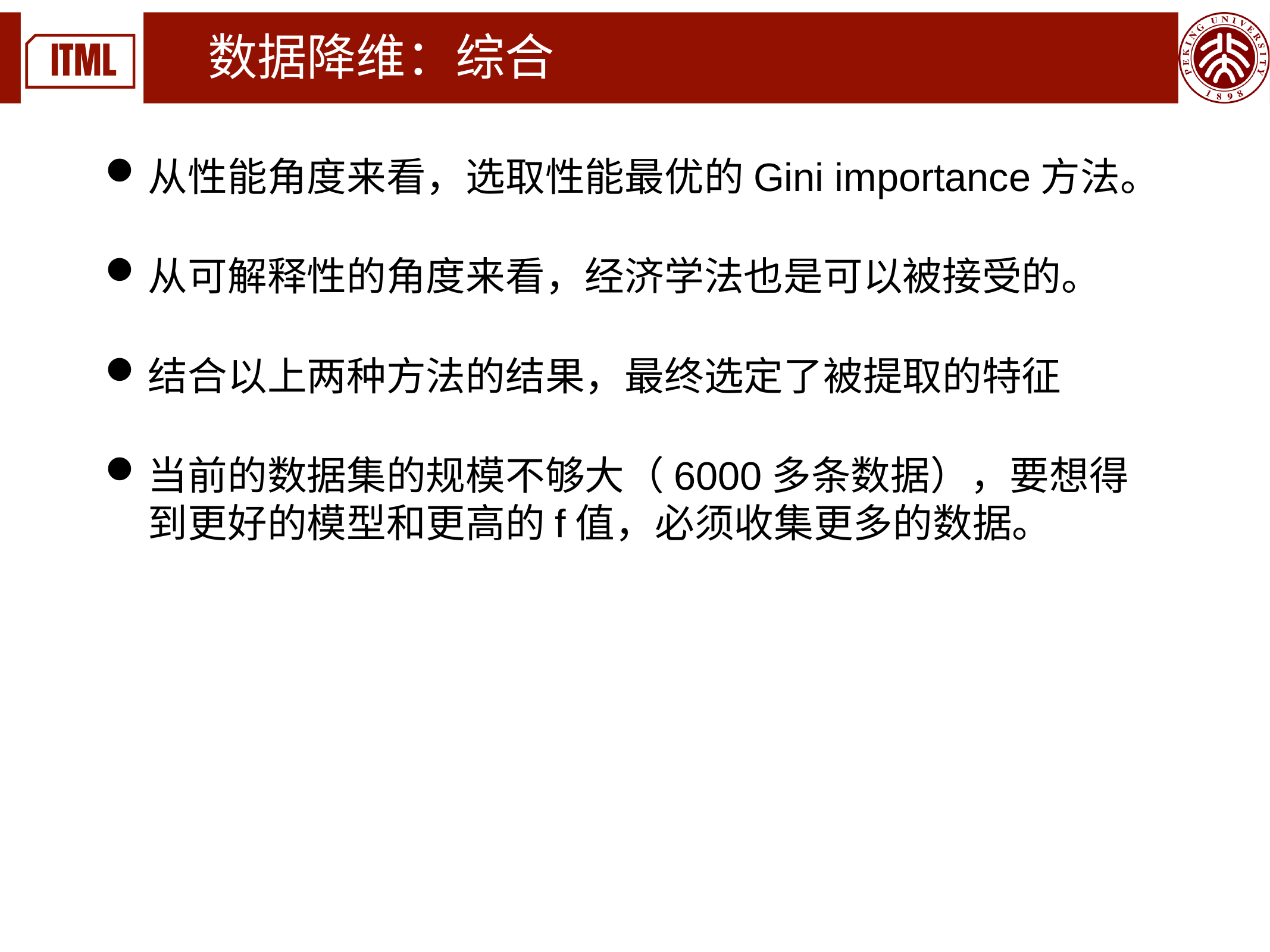

# 数据降维：综合
从性能角度来看，选取性能最优的Gini importance方法。
从可解释性的角度来看，经济学法也是可以被接受的。
结合以上两种方法的结果，最终选定了被提取的特征
当前的数据集的规模不够大（6000多条数据），要想得到更好的模型和更高的f值，必须收集更多的数据。